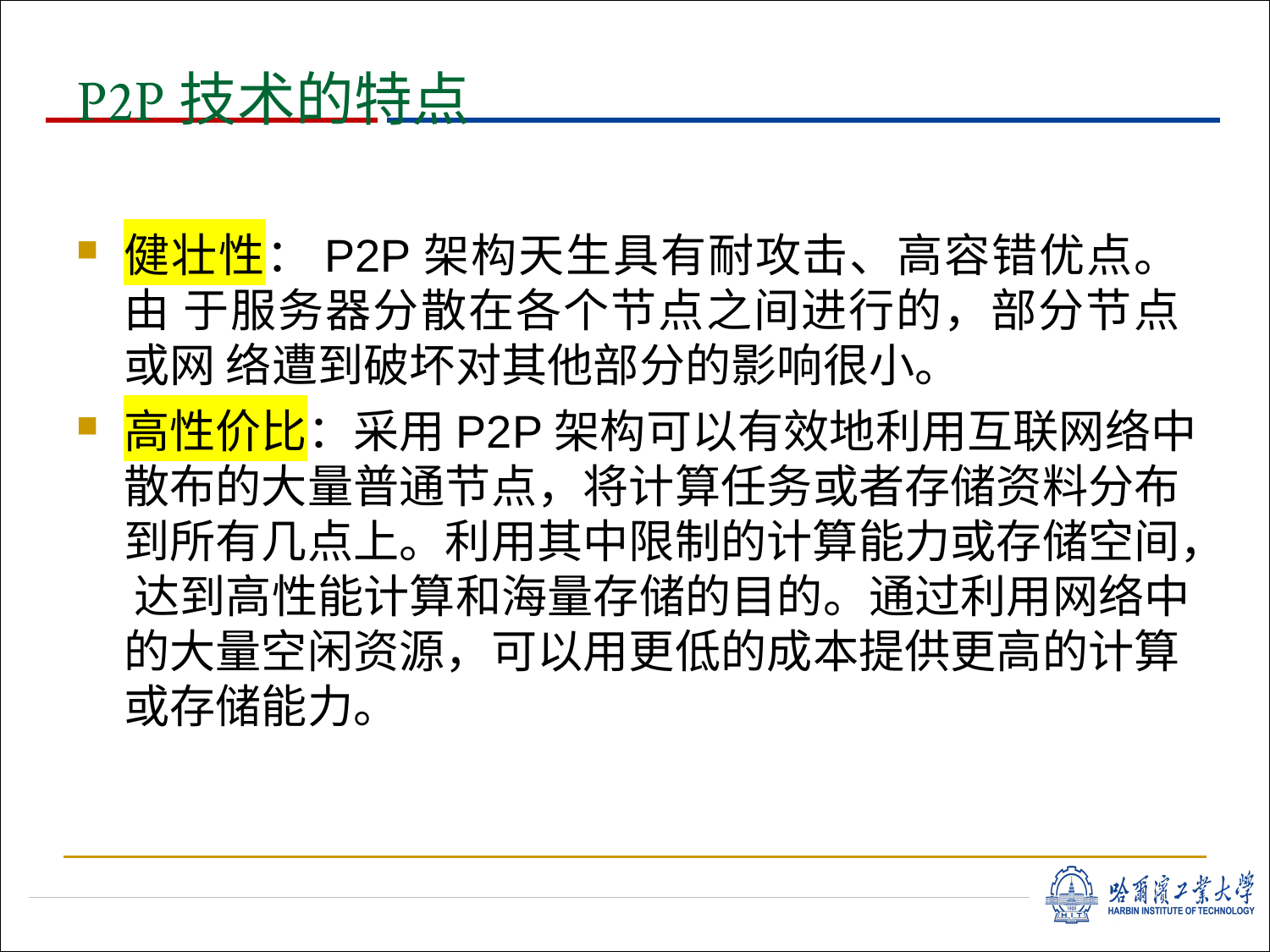

# P2P技术的特点
健壮性：P2P架构天生具有耐攻击、高容错优点。由 于服务器分散在各个节点之间进行的，部分节点或网 络遭到破坏对其他部分的影响很小。
高性价比：采用P2P架构可以有效地利用互联网络中 散布的大量普通节点，将计算任务或者存储资料分布 到所有几点上。利用其中限制的计算能力或存储空间， 达到高性能计算和海量存储的目的。通过利用网络中 的大量空闲资源，可以用更低的成本提供更高的计算 或存储能力。